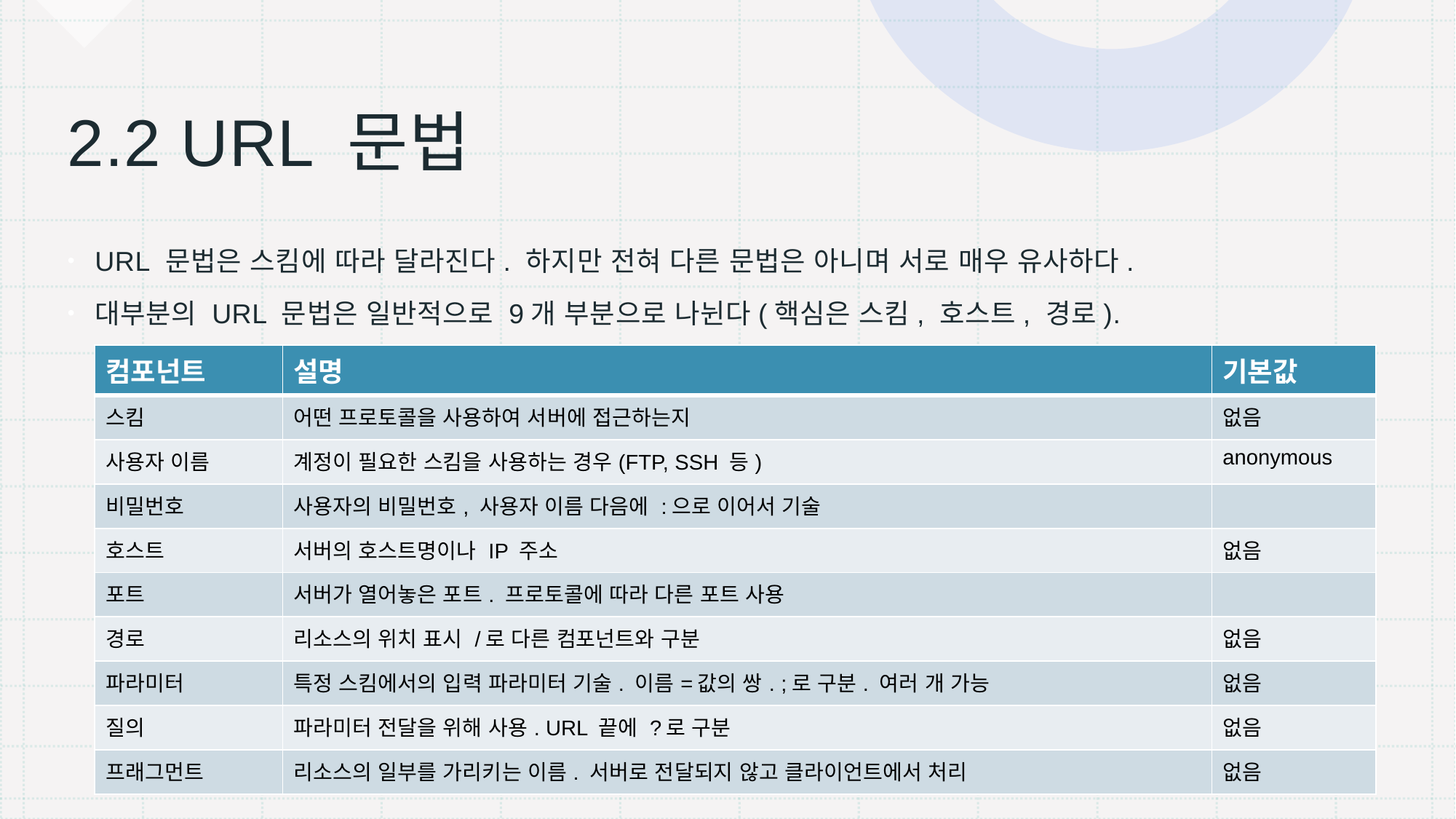

# 2.2 URL 문법
URL 문법은 스킴에 따라 달라진다. 하지만 전혀 다른 문법은 아니며 서로 매우 유사하다.
대부분의 URL 문법은 일반적으로 9개 부분으로 나뉜다(핵심은 스킴, 호스트, 경로).

| 컴포넌트 | 설명 | 기본값 |
| --- | --- | --- |
| 스킴 | 어떤 프로토콜을 사용하여 서버에 접근하는지 | 없음 |
| 사용자 이름 | 계정이 필요한 스킴을 사용하는 경우(FTP, SSH 등) | anonymous |
| 비밀번호 | 사용자의 비밀번호, 사용자 이름 다음에 :으로 이어서 기술 |  |
| 호스트 | 서버의 호스트명이나 IP 주소 | 없음 |
| 포트 | 서버가 열어놓은 포트. 프로토콜에 따라 다른 포트 사용 |  |
| 경로 | 리소스의 위치 표시 /로 다른 컴포넌트와 구분 | 없음 |
| 파라미터 | 특정 스킴에서의 입력 파라미터 기술. 이름=값의 쌍. ;로 구분. 여러 개 가능 | 없음 |
| 질의 | 파라미터 전달을 위해 사용. URL 끝에 ?로 구분 | 없음 |
| 프래그먼트 | 리소스의 일부를 가리키는 이름. 서버로 전달되지 않고 클라이언트에서 처리 | 없음 |